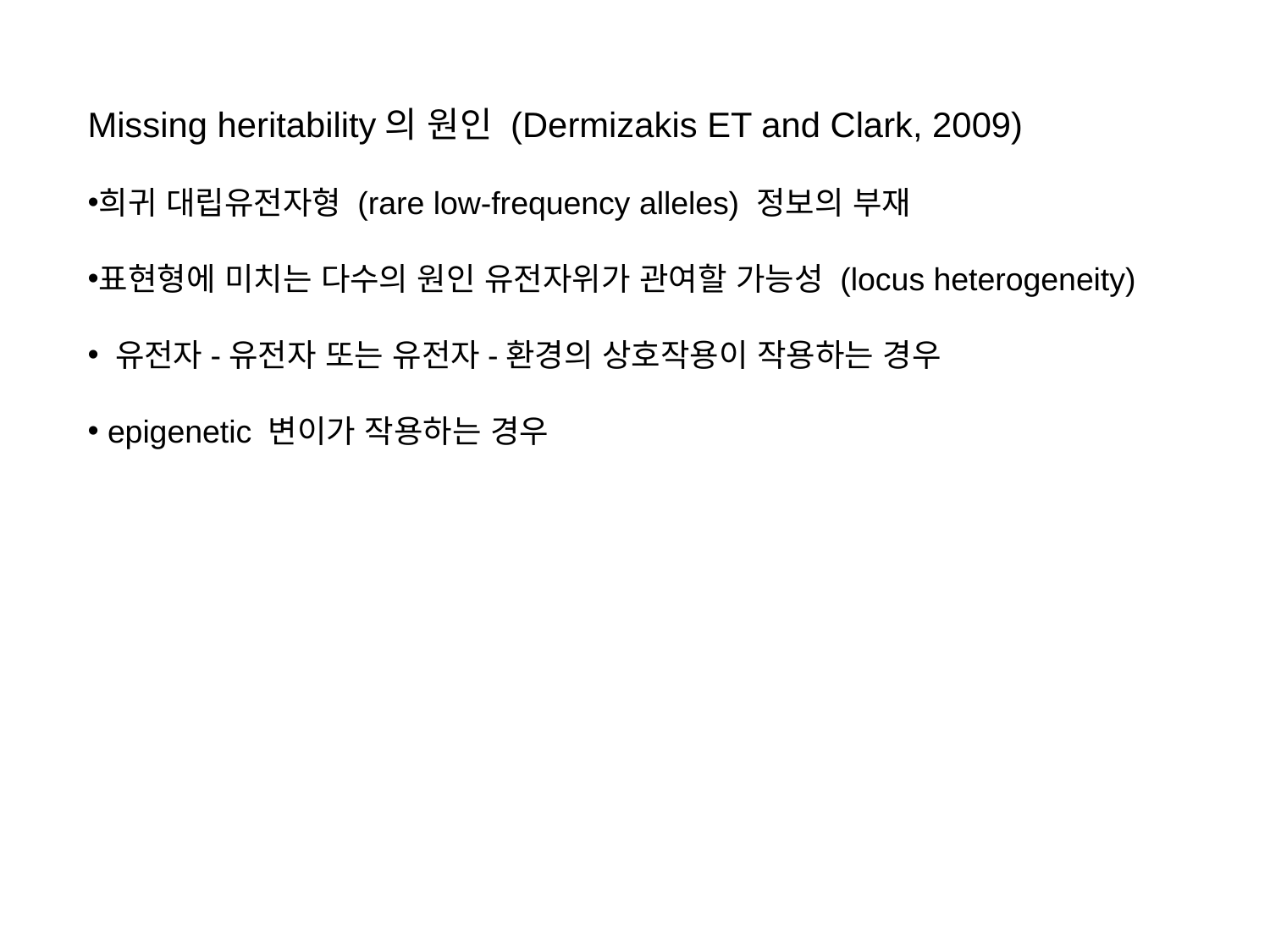

Missing heritability의 원인 (Dermizakis ET and Clark, 2009)

희귀 대립유전자형 (rare low-frequency alleles) 정보의 부재

표현형에 미치는 다수의 원인 유전자위가 관여할 가능성 (locus heterogeneity)

 유전자-유전자 또는 유전자-환경의 상호작용이 작용하는 경우

 epigenetic 변이가 작용하는 경우